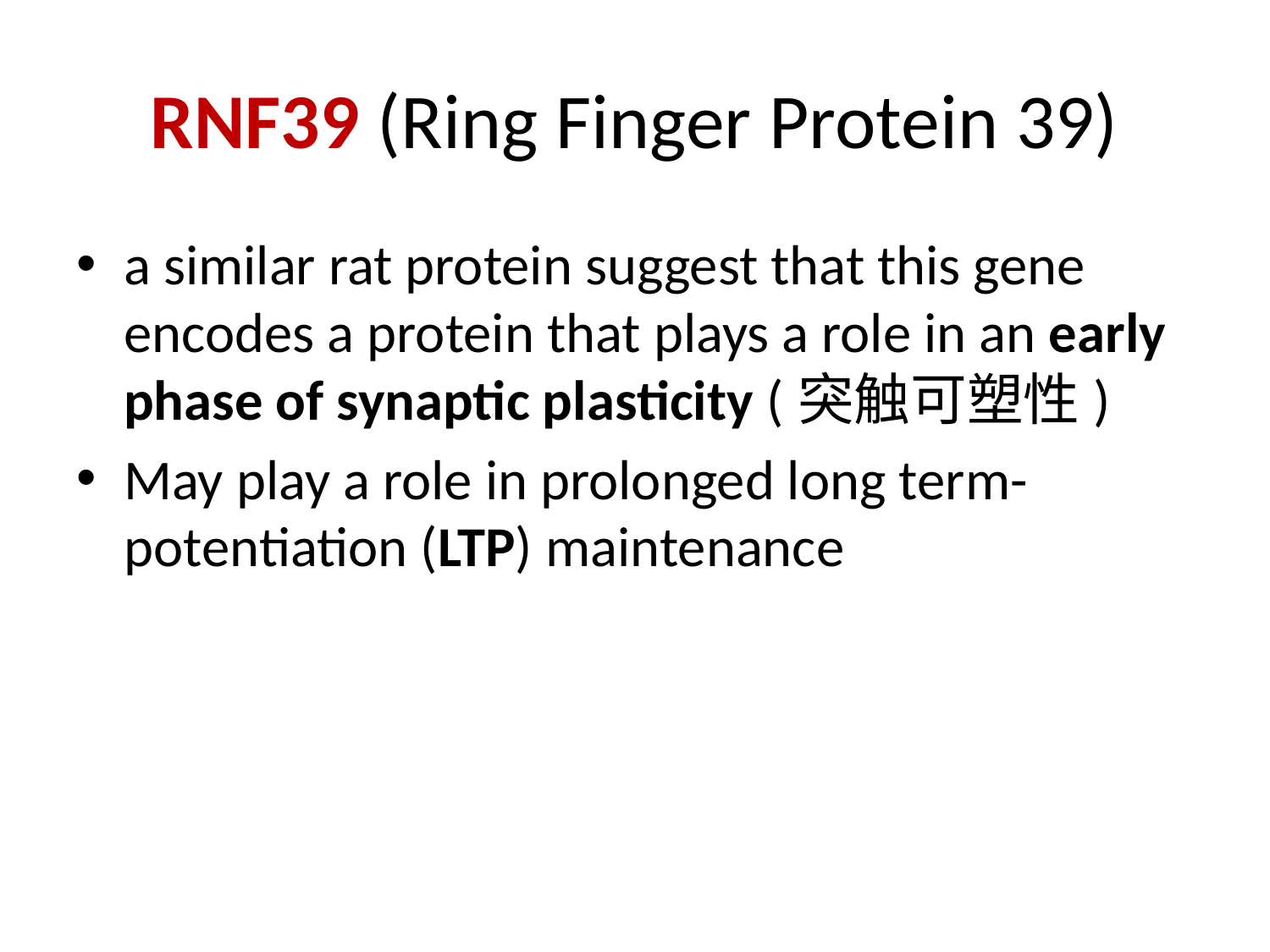

# RNF39 (Ring Finger Protein 39)
a similar rat protein suggest that this gene encodes a protein that plays a role in an early phase of synaptic plasticity (突触可塑性)
May play a role in prolonged long term-potentiation (LTP) maintenance